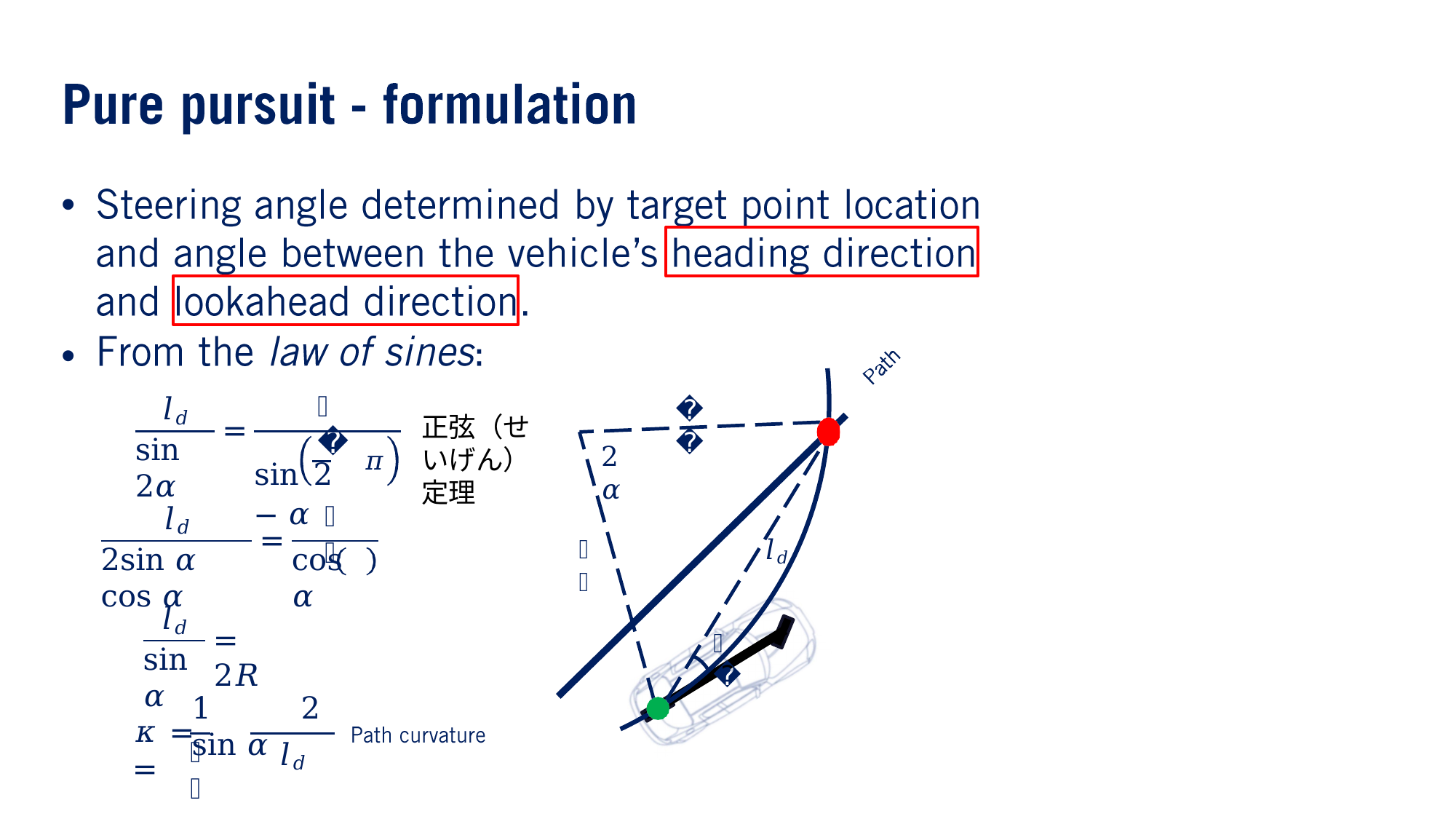

•

•

𝑙𝑑
𝑅
𝑅
正弦（せいげん）定理
=

sin 2𝛼

2𝛼
sin	𝜋 − 𝛼
2
𝑅

𝑙𝑑
=
𝑙𝑑
𝑅
2sin 𝛼 cos 𝛼
cos 𝛼

𝑙𝑑

= 2𝑅
𝛼

sin 𝛼

1	2 sin 𝛼

𝜅 =	=

𝑅
𝑙𝑑